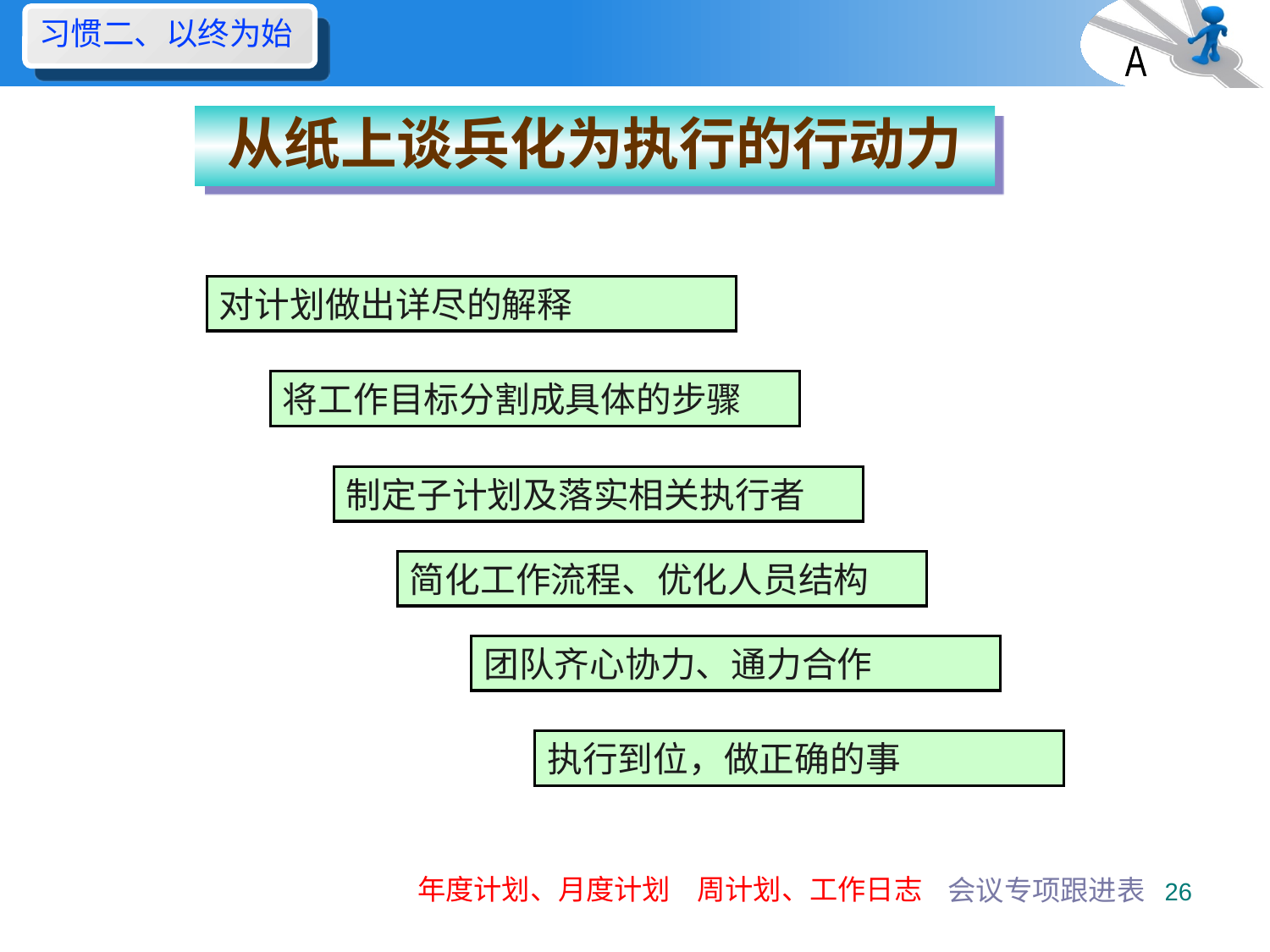

习惯二、以终为始
A
# 从纸上谈兵化为执行的行动力
对计划做出详尽的解释
将工作目标分割成具体的步骤
制定子计划及落实相关执行者
简化工作流程、优化人员结构
团队齐心协力、通力合作
执行到位，做正确的事
年度计划、月度计划
周计划、工作日志
会议专项跟进表
26